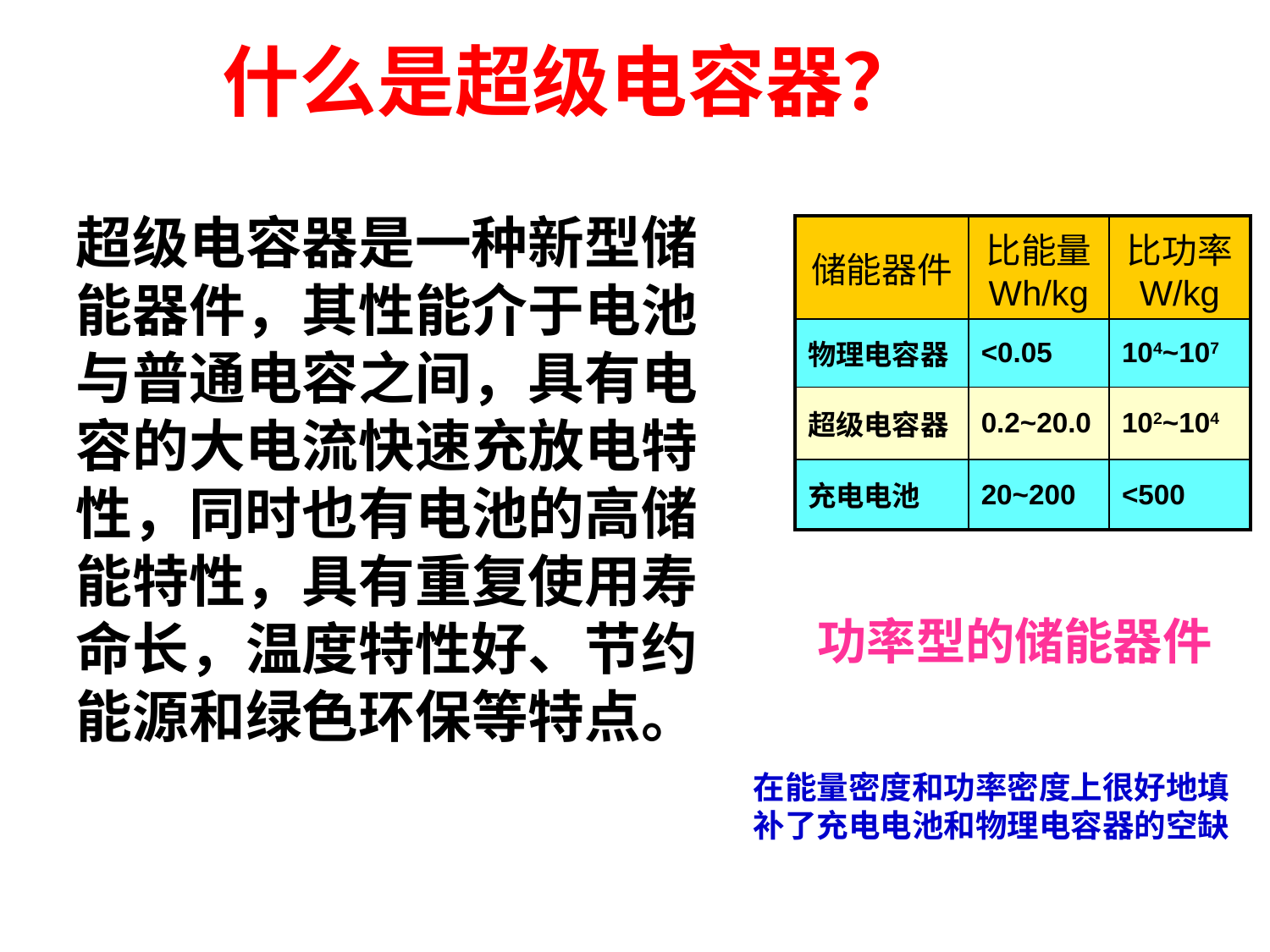

什么是超级电容器？
超级电容器是一种新型储能器件，其性能介于电池与普通电容之间，具有电容的大电流快速充放电特性，同时也有电池的高储能特性，具有重复使用寿命长，温度特性好、节约能源和绿色环保等特点。
| 储能器件 | 比能量 Wh/kg | 比功率 W/kg |
| --- | --- | --- |
| 物理电容器 | <0.05 | 104~107 |
| 超级电容器 | 0.2~20.0 | 102~104 |
| 充电电池 | 20~200 | <500 |
功率型的储能器件
在能量密度和功率密度上很好地填补了充电电池和物理电容器的空缺